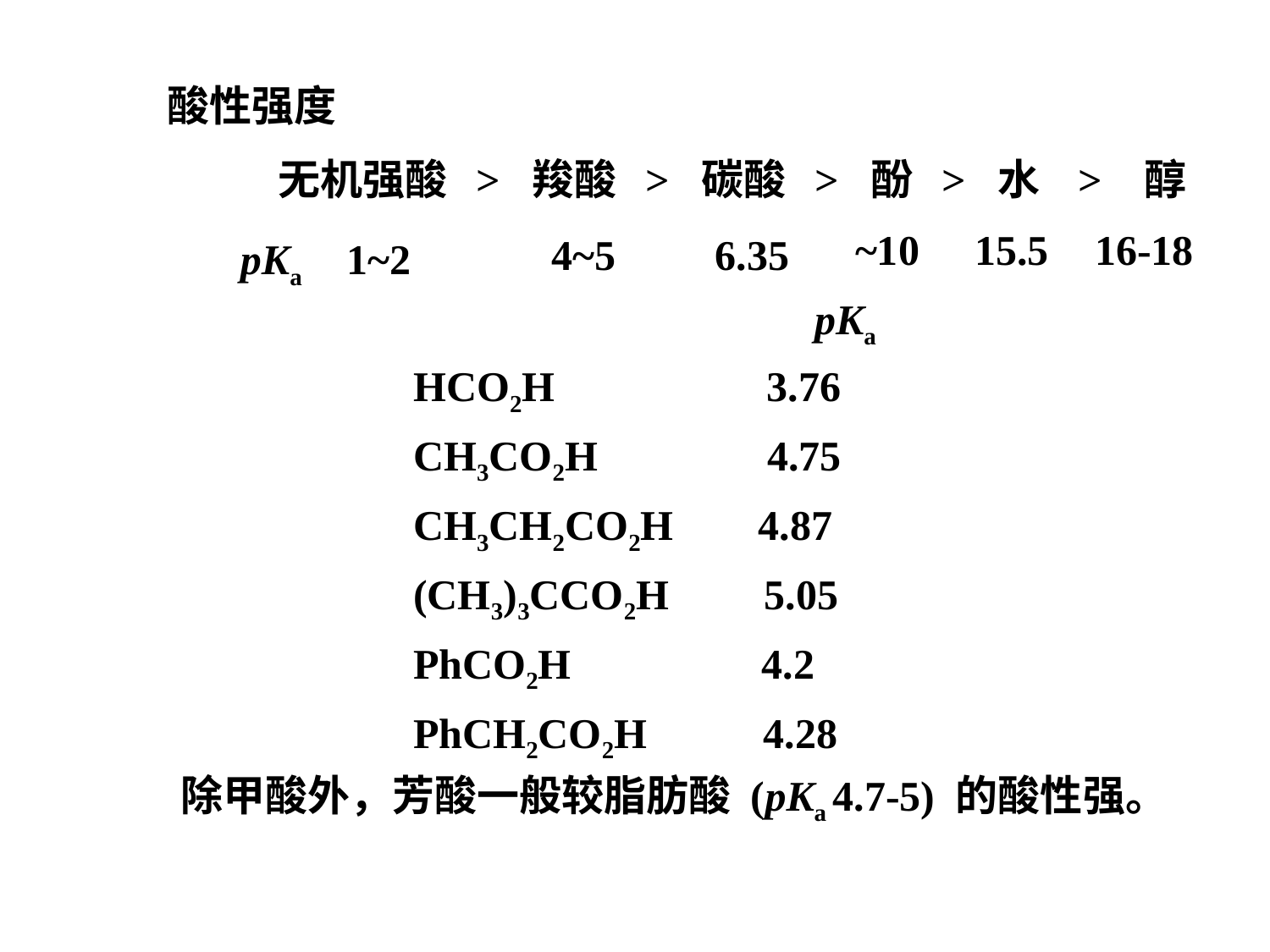

酸性强度
无机强酸  >  羧酸  >  碳酸  >  酚  >  水   >   醇
~10
15.5
 16-18
4~5
6.35
1~2
pKa
pKa
HCO2H                    3.76        CH3CO2H                4.75
CH3CH2CO2H        4.87        (CH3)3CCO2H         5.05
PhCO2H                  4.2          PhCH2CO2H           4.28
除甲酸外，芳酸一般较脂肪酸 (pKa 4.7-5) 的酸性强。